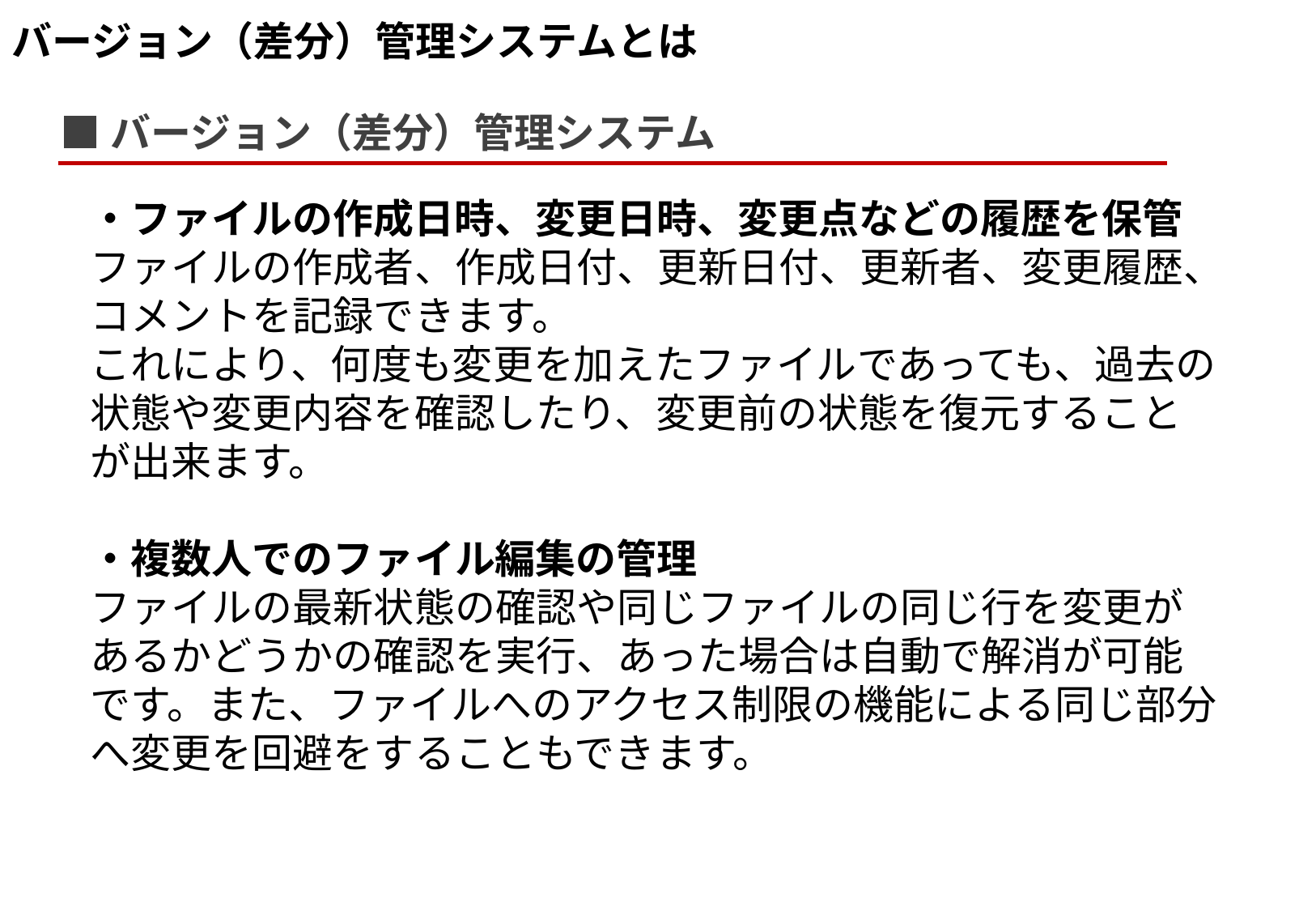

# バージョン（差分）管理システムとは
■バージョン（差分）管理システム
・ファイルの作成日時、変更日時、変更点などの履歴を保管
ファイルの作成者、作成日付、更新日付、更新者、変更履歴、コメントを記録できます。
これにより、何度も変更を加えたファイルであっても、過去の状態や変更内容を確認したり、変更前の状態を復元することが出来ます。

・複数人でのファイル編集の管理
ファイルの最新状態の確認や同じファイルの同じ行を変更があるかどうかの確認を実行、あった場合は自動で解消が可能です。また、ファイルへのアクセス制限の機能による同じ部分へ変更を回避をすることもできます。